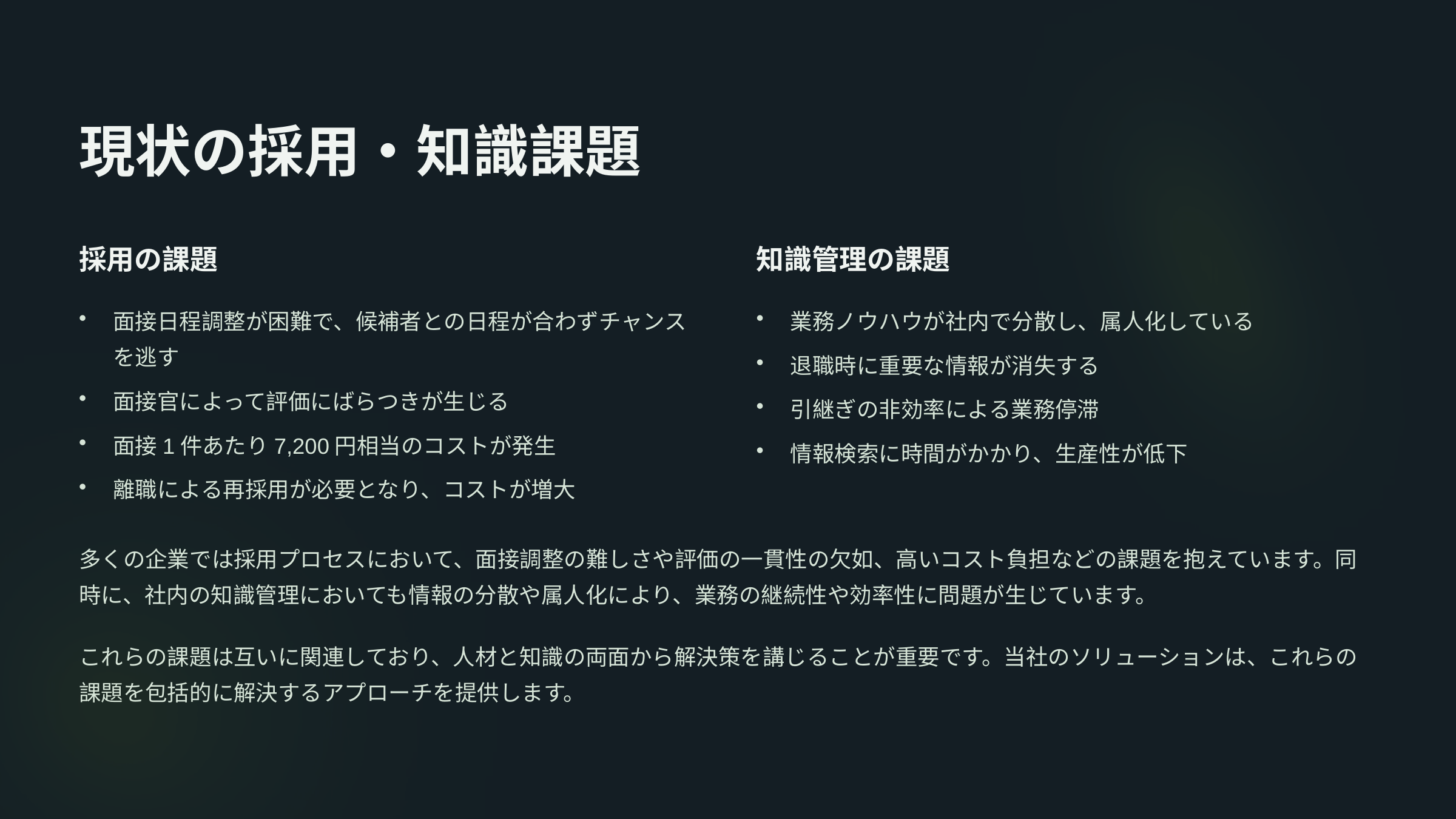

現状の採用・知識課題
採用の課題
知識管理の課題
面接日程調整が困難で、候補者との日程が合わずチャンスを逃す
業務ノウハウが社内で分散し、属人化している
退職時に重要な情報が消失する
面接官によって評価にばらつきが生じる
引継ぎの非効率による業務停滞
面接1件あたり7,200円相当のコストが発生
情報検索に時間がかかり、生産性が低下
離職による再採用が必要となり、コストが増大
多くの企業では採用プロセスにおいて、面接調整の難しさや評価の一貫性の欠如、高いコスト負担などの課題を抱えています。同時に、社内の知識管理においても情報の分散や属人化により、業務の継続性や効率性に問題が生じています。
これらの課題は互いに関連しており、人材と知識の両面から解決策を講じることが重要です。当社のソリューションは、これらの課題を包括的に解決するアプローチを提供します。